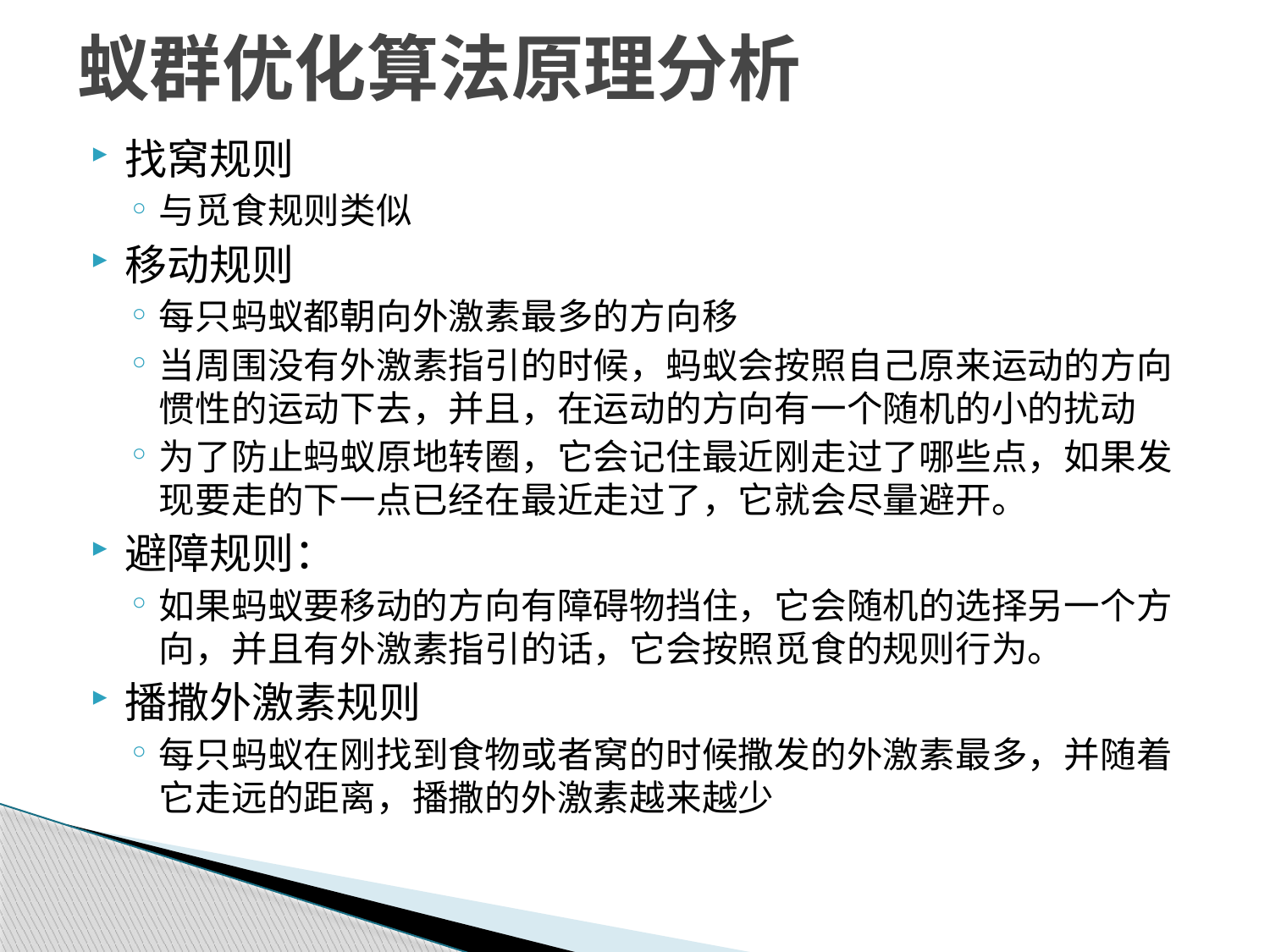

# 蚁群优化算法原理分析
找窝规则
与觅食规则类似
移动规则
每只蚂蚁都朝向外激素最多的方向移
当周围没有外激素指引的时候，蚂蚁会按照自己原来运动的方向惯性的运动下去，并且，在运动的方向有一个随机的小的扰动
为了防止蚂蚁原地转圈，它会记住最近刚走过了哪些点，如果发现要走的下一点已经在最近走过了，它就会尽量避开。
避障规则：
如果蚂蚁要移动的方向有障碍物挡住，它会随机的选择另一个方向，并且有外激素指引的话，它会按照觅食的规则行为。
播撒外激素规则
每只蚂蚁在刚找到食物或者窝的时候撒发的外激素最多，并随着它走远的距离，播撒的外激素越来越少